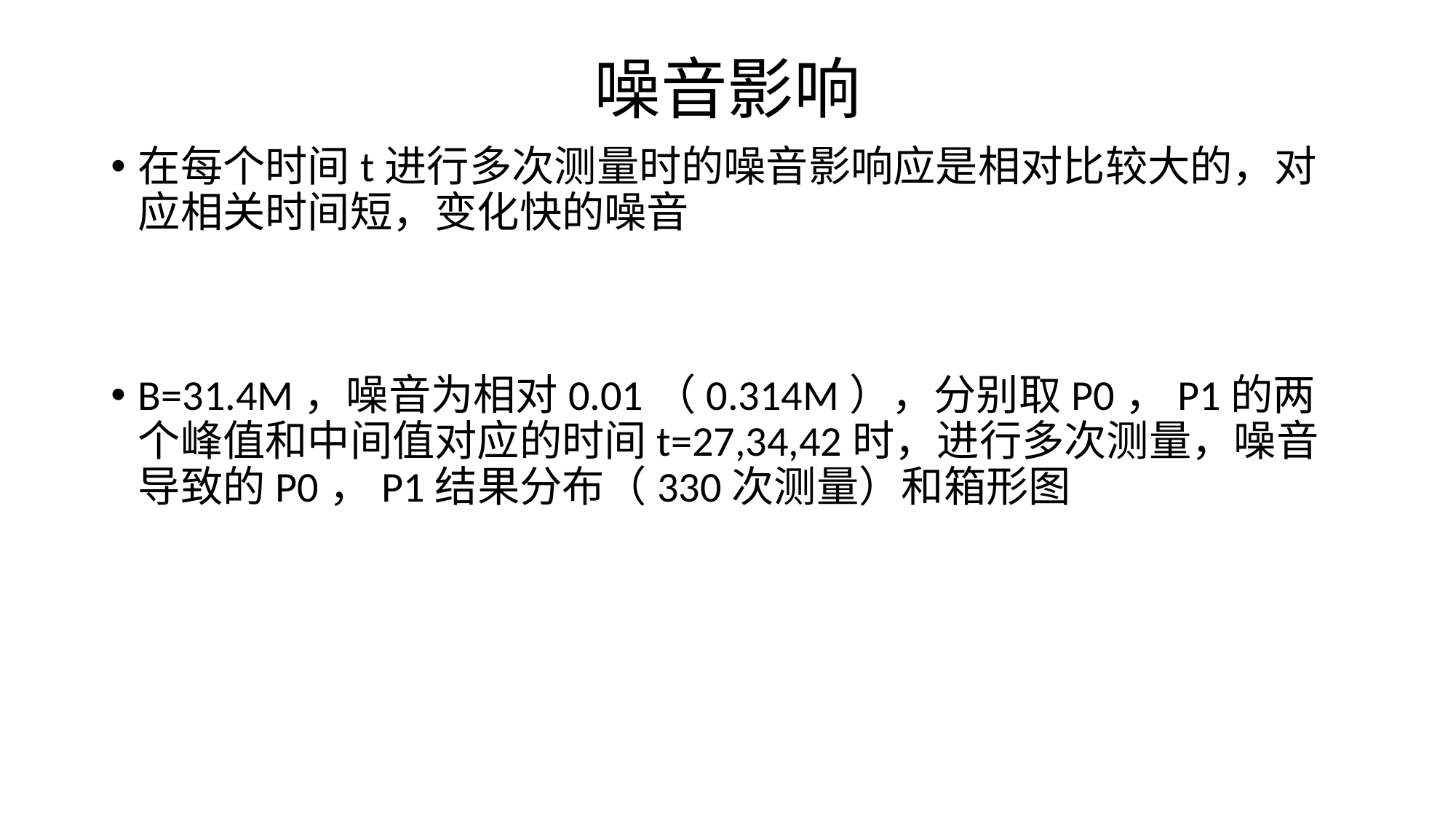

# 噪音影响
在每个时间t进行多次测量时的噪音影响应是相对比较大的，对应相关时间短，变化快的噪音

B=31.4M，噪音为相对0.01（0.314M），分别取P0，P1的两个峰值和中间值对应的时间t=27,34,42时，进行多次测量，噪音导致的P0，P1结果分布（330次测量）和箱形图